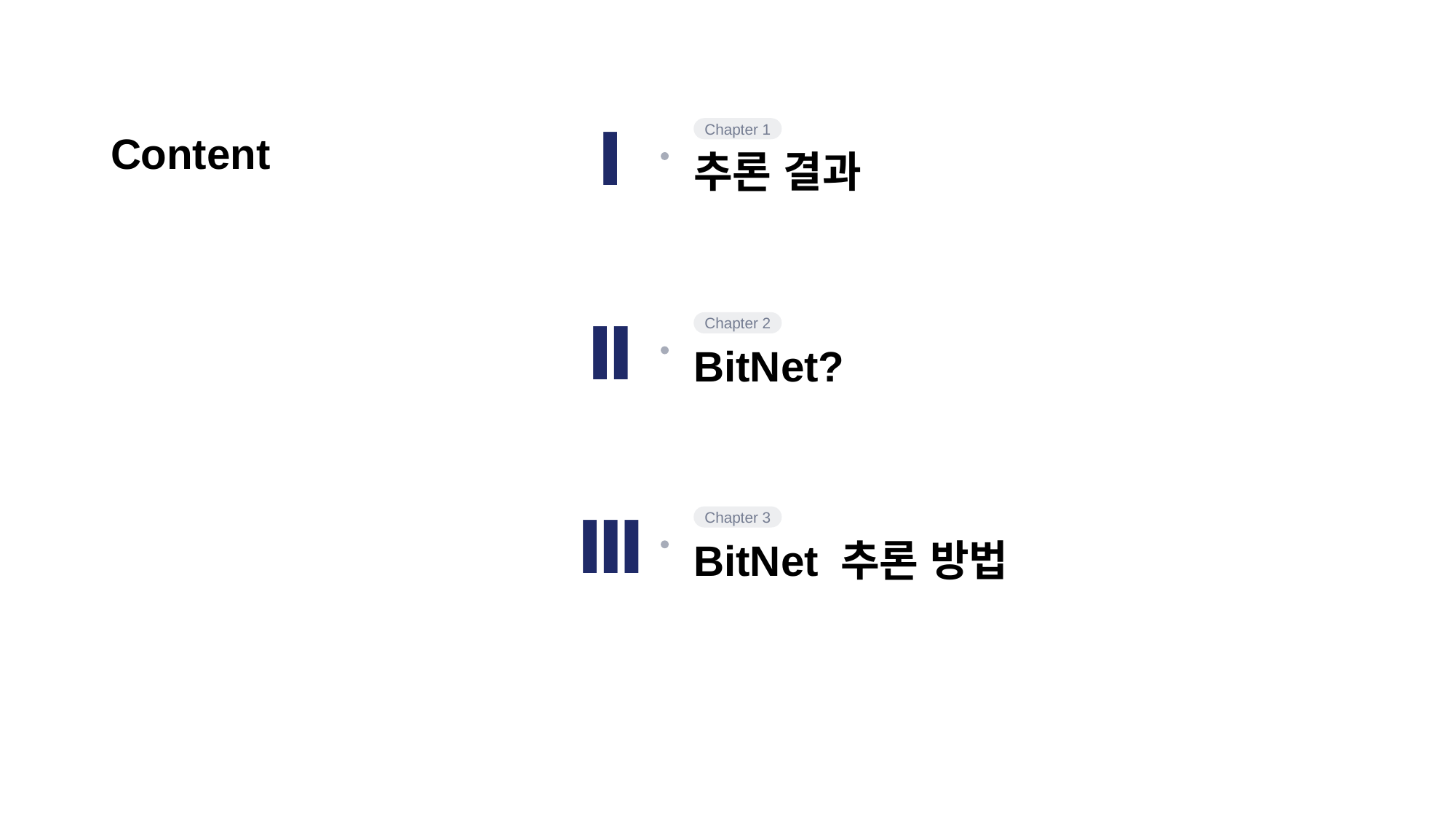

Ⅰ
Chapter 1
추론 결과
Content

Ⅱ
Chapter 2
BitNet?

Ⅲ
Chapter 3
BitNet 추론 방법